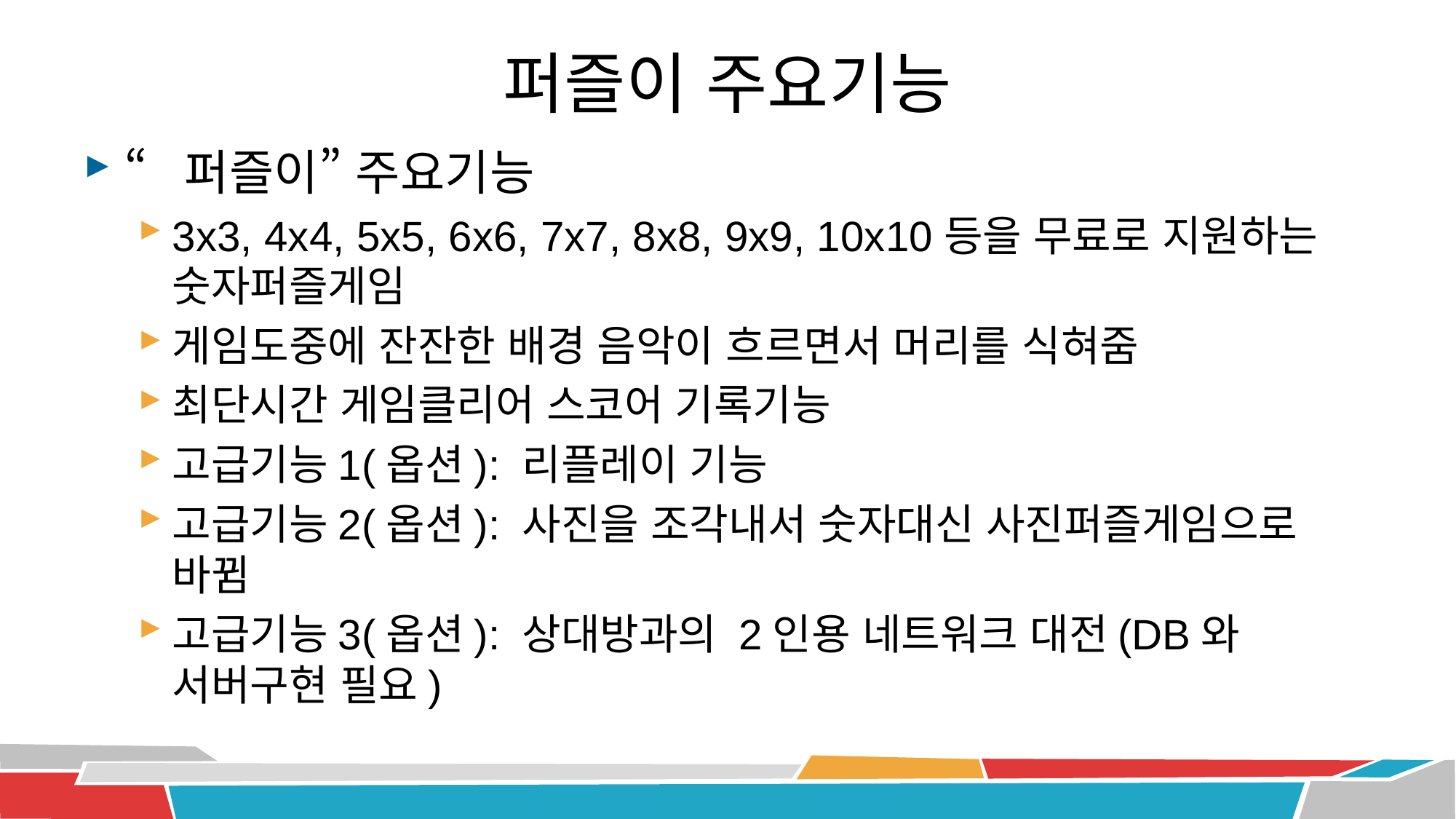

# 퍼즐이 주요기능
“퍼즐이” 주요기능
3x3, 4x4, 5x5, 6x6, 7x7, 8x8, 9x9, 10x10등을 무료로 지원하는 숫자퍼즐게임
게임도중에 잔잔한 배경 음악이 흐르면서 머리를 식혀줌
최단시간 게임클리어 스코어 기록기능
고급기능1(옵션): 리플레이 기능
고급기능2(옵션): 사진을 조각내서 숫자대신 사진퍼즐게임으로 바뀜
고급기능3(옵션): 상대방과의 2인용 네트워크 대전(DB와 서버구현 필요)